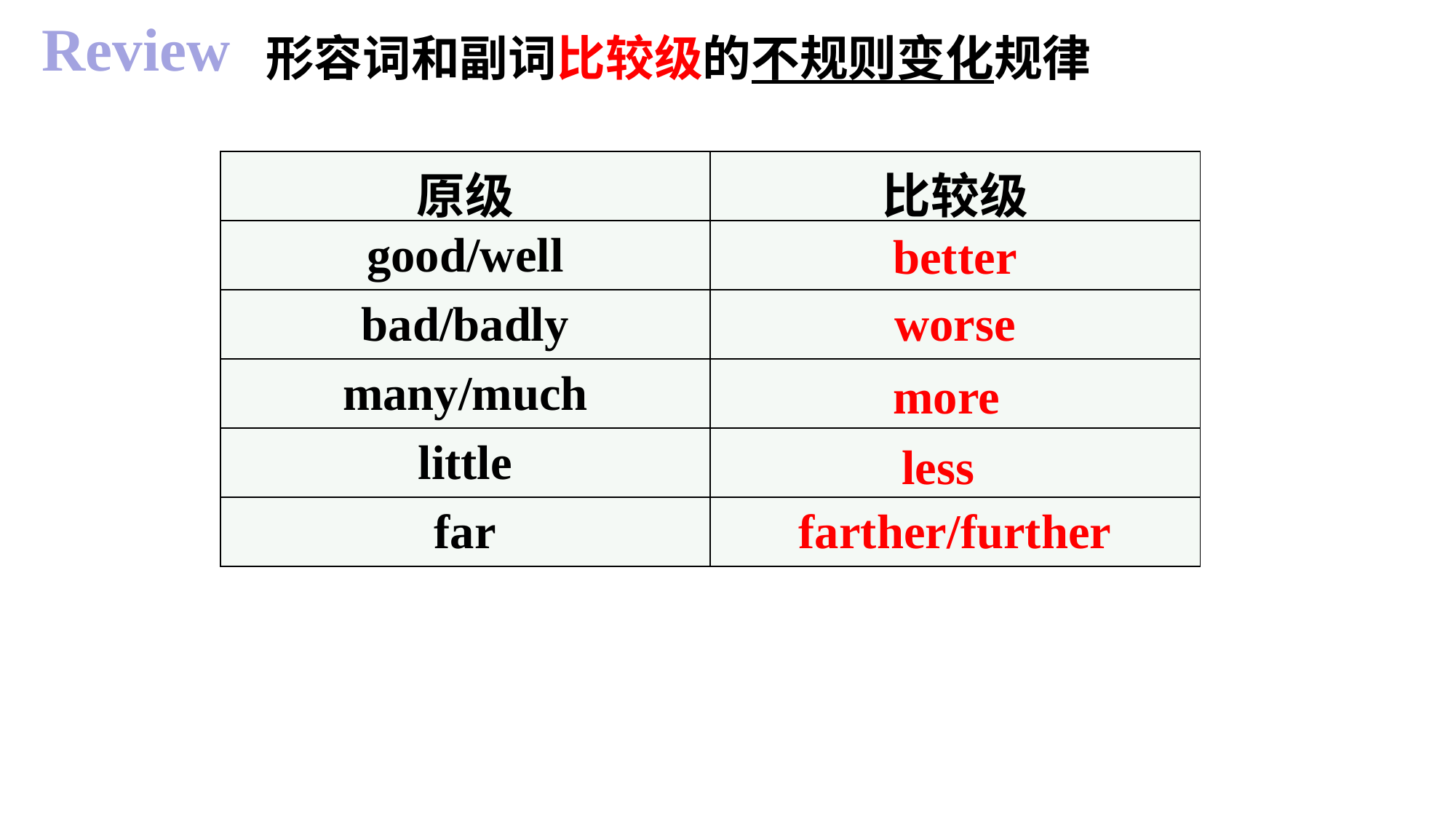

Review
形容词和副词比较级的不规则变化规律
| 原级 | 比较级 |
| --- | --- |
| good/well |  |
| bad/badly | worse |
| many/much |  |
| little |  |
| far | farther/further |
better
more
less